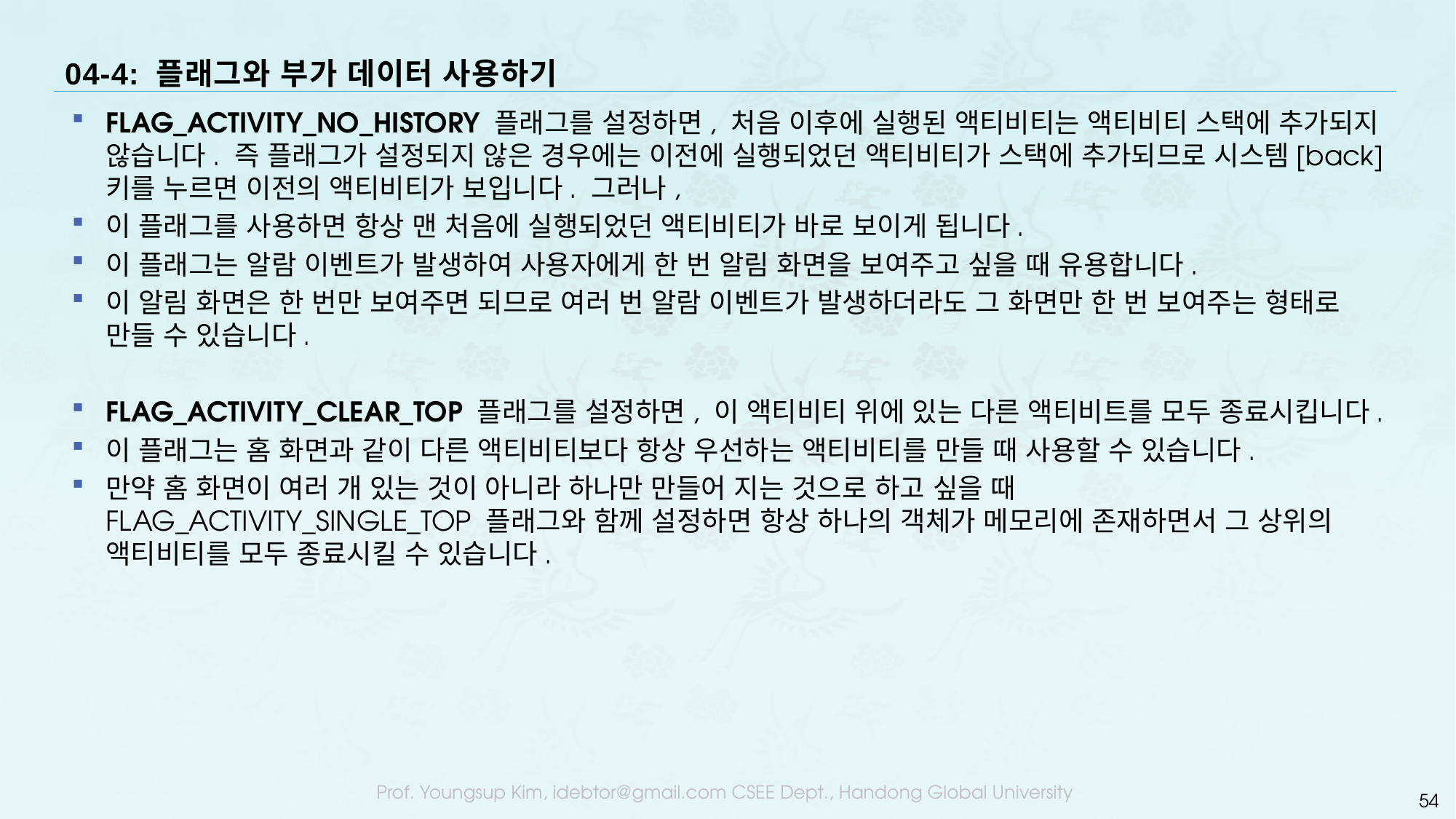

# 04-4: 플래그와 부가 데이터 사용하기
FLAG_ACTIVITY_NO_HISTORY 플래그를 설정하면, 처음 이후에 실행된 액티비티는 액티비티 스택에 추가되지 않습니다. 즉 플래그가 설정되지 않은 경우에는 이전에 실행되었던 액티비티가 스택에 추가되므로 시스템[back] 키를 누르면 이전의 액티비티가 보입니다. 그러나,
이 플래그를 사용하면 항상 맨 처음에 실행되었던 액티비티가 바로 보이게 됩니다.
이 플래그는 알람 이벤트가 발생하여 사용자에게 한 번 알림 화면을 보여주고 싶을 때 유용합니다.
이 알림 화면은 한 번만 보여주면 되므로 여러 번 알람 이벤트가 발생하더라도 그 화면만 한 번 보여주는 형태로 만들 수 있습니다.

FLAG_ACTIVITY_CLEAR_TOP 플래그를 설정하면, 이 액티비티 위에 있는 다른 액티비트를 모두 종료시킵니다.
이 플래그는 홈 화면과 같이 다른 액티비티보다 항상 우선하는 액티비티를 만들 때 사용할 수 있습니다.
만약 홈 화면이 여러 개 있는 것이 아니라 하나만 만들어 지는 것으로 하고 싶을 때 FLAG_ACTIVITY_SINGLE_TOP 플래그와 함께 설정하면 항상 하나의 객체가 메모리에 존재하면서 그 상위의 액티비티를 모두 종료시킬 수 있습니다.
54